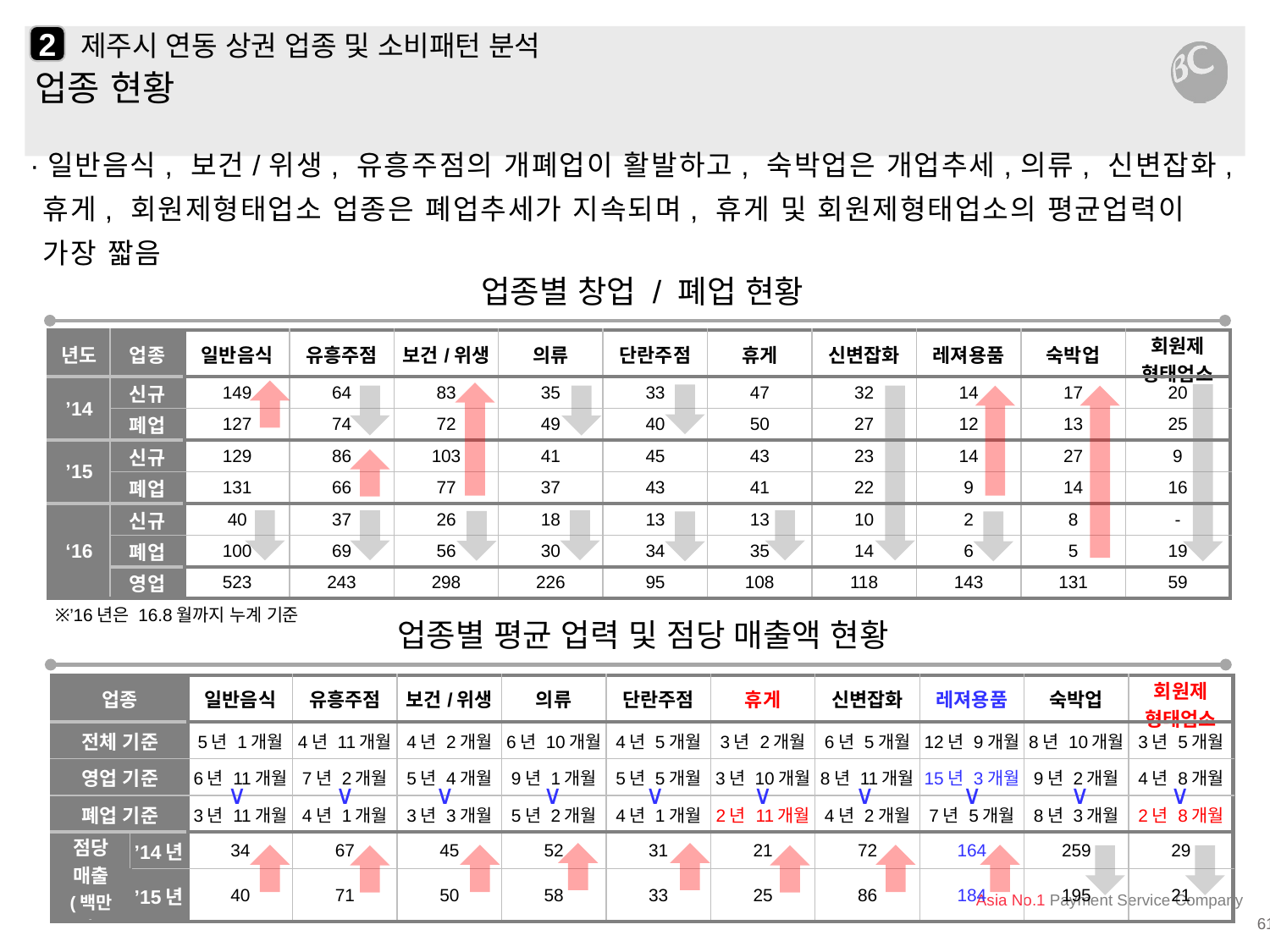

2
# 제주시 연동 상권 업종 및 소비패턴 분석
업종 현황
·일반음식, 보건/위생, 유흥주점의 개폐업이 활발하고, 숙박업은 개업추세,의류, 신변잡화, 휴게, 회원제형태업소 업종은 폐업추세가 지속되며, 휴게 및 회원제형태업소의 평균업력이 가장 짧음
업종별 창업 / 폐업 현황
| 년도 | 업종 | 일반음식 | 유흥주점 | 보건/위생 | 의류 | 단란주점 | 휴게 | 신변잡화 | 레져용품 | 숙박업 | 회원제 형태업소 |
| --- | --- | --- | --- | --- | --- | --- | --- | --- | --- | --- | --- |
| ’14 | 신규 | 149 | 64 | 83 | 35 | 33 | 47 | 32 | 14 | 17 | 20 |
|  | 폐업 | 127 | 74 | 72 | 49 | 40 | 50 | 27 | 12 | 13 | 25 |
| ’15 | 신규 | 129 | 86 | 103 | 41 | 45 | 43 | 23 | 14 | 27 | 9 |
|  | 폐업 | 131 | 66 | 77 | 37 | 43 | 41 | 22 | 9 | 14 | 16 |
| ‘16 | 신규 | 40 | 37 | 26 | 18 | 13 | 13 | 10 | 2 | 8 | - |
|  | 폐업 | 100 | 69 | 56 | 30 | 34 | 35 | 14 | 6 | 5 | 19 |
|  | 영업 | 523 | 243 | 298 | 226 | 95 | 108 | 118 | 143 | 131 | 59 |

※’16년은 16.8월까지 누계 기준
업종별 평균 업력 및 점당 매출액 현황
| 업종 |  | 일반음식 | 유흥주점 | 보건/위생 | 의류 | 단란주점 | 휴게 | 신변잡화 | 레져용품 | 숙박업 | 회원제 형태업소 |
| --- | --- | --- | --- | --- | --- | --- | --- | --- | --- | --- | --- |
| 전체 기준 |  | 5년 1개월 | 4년 11개월 | 4년 2개월 | 6년 10개월 | 4년 5개월 | 3년 2개월 | 6년 5개월 | 12년 9개월 | 8년 10개월 | 3년 5개월 |
| 영업 기준 |  | 6년 11개월 | 7년 2개월 | 5년 4개월 | 9년 1개월 | 5년 5개월 | 3년 10개월 | 8년 11개월 | 15년 3개월 | 9년 2개월 | 4년 8개월 |
| 폐업 기준 |  | 3년 11개월 | 4년 1개월 | 3년 3개월 | 5년 2개월 | 4년 1개월 | 2년 11개월 | 4년 2개월 | 7년 5개월 | 8년 3개월 | 2년 8개월 |
| 점당 매출 (백만원) | ’14년 | 34 | 67 | 45 | 52 | 31 | 21 | 72 | 164 | 259 | 29 |
|  | ’15년 | 40 | 71 | 50 | 58 | 33 | 25 | 86 | 184 | 195 | 21 |
∨
∨
∨
∨
∨
∨
∨
∨
∨
∨